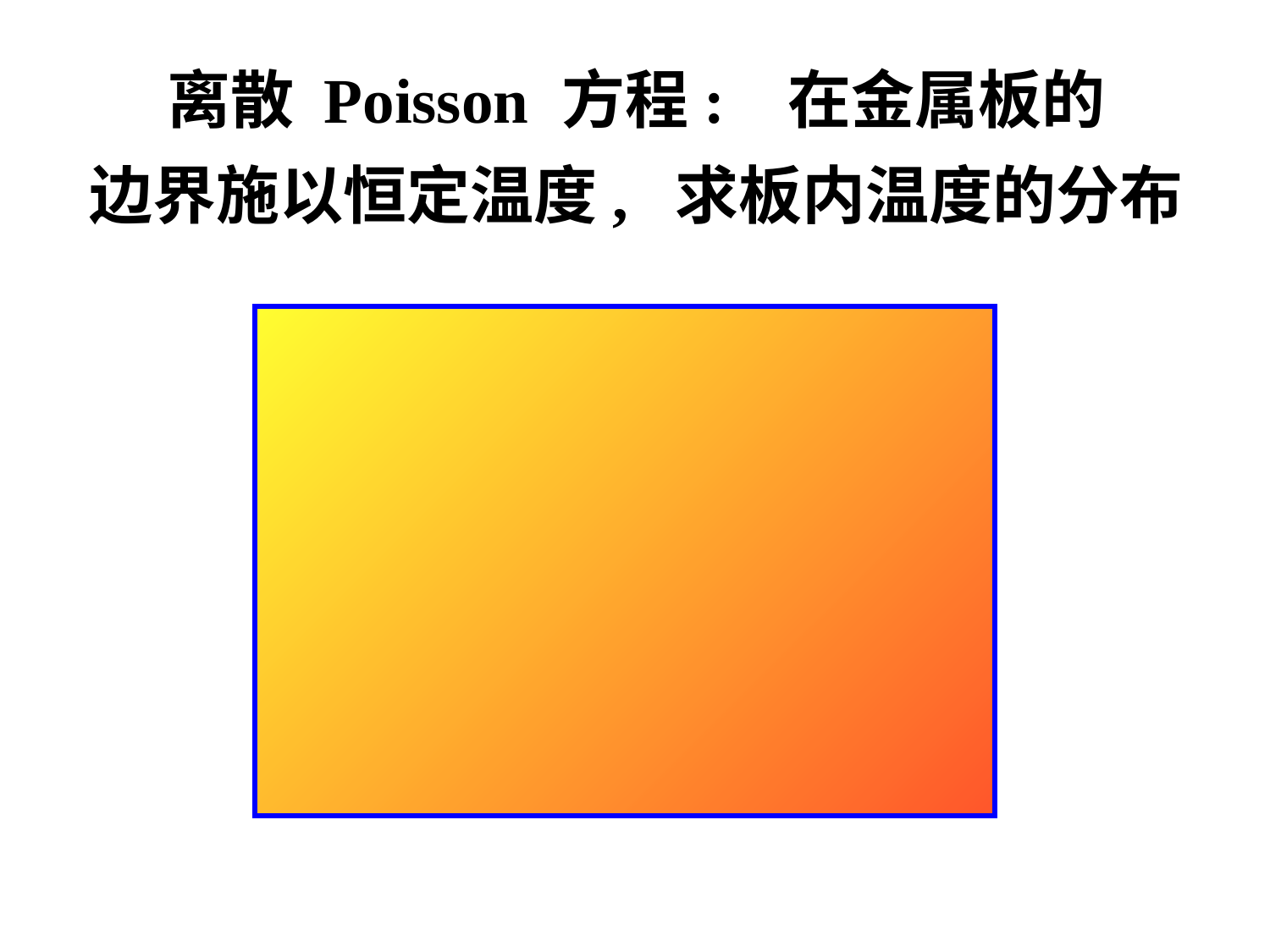

# 离散 Poisson 方程:   在金属板的 边界施以恒定温度,  求板内温度的分布